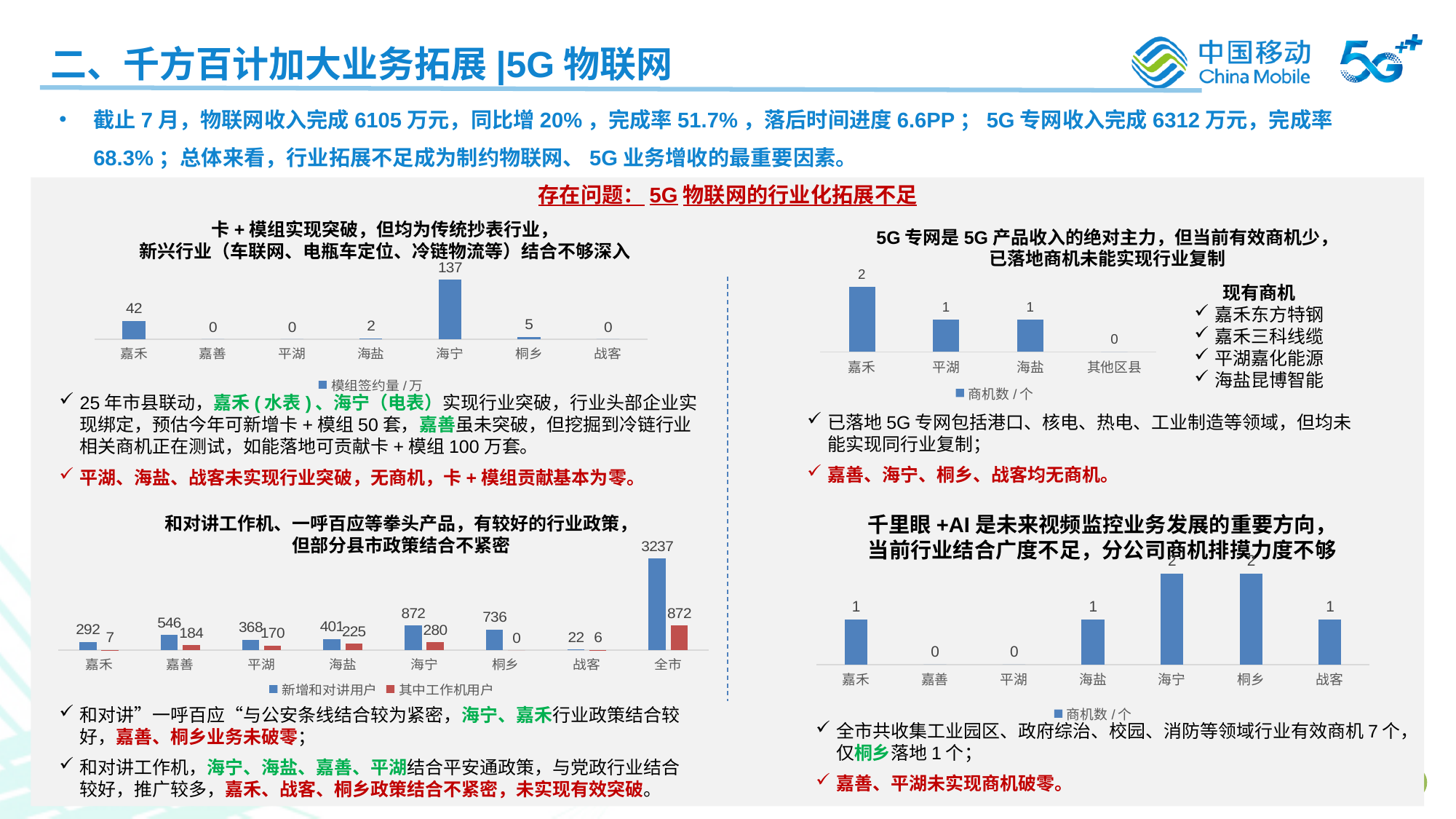

二、千方百计加大业务拓展|5G物联网
截止7月，物联网收入完成6105万元，同比增20%，完成率51.7%，落后时间进度6.6PP；5G专网收入完成6312万元，完成率68.3%；总体来看，行业拓展不足成为制约物联网、5G业务增收的最重要因素。
存在问题：5G物联网的行业化拓展不足

卡+模组实现突破，但均为传统抄表行业，
新兴行业（车联网、电瓶车定位、冷链物流等）结合不够深入
5G专网是5G产品收入的绝对主力，但当前有效商机少，
已落地商机未能实现行业复制

### Chart

| Category | 模组签约量/万 |
|---|---|
| 嘉禾 | 42.0 |
| 嘉善 | 0.0 |
| 平湖 | 0.0 |
| 海盐 | 2.0 |
| 海宁 | 137.0 |
| 桐乡 | 5.0 |
| 战客 | 0.0 |

### Chart

| Category | 商机数/个 |
|---|---|
| 嘉禾 | 2.0 |
| 平湖 | 1.0 |
| 海盐 | 1.0 |
| 其他区县 | 0.0 |
现有商机
嘉禾东方特钢
嘉禾三科线缆
平湖嘉化能源
海盐昆博智能
25年市县联动，嘉禾(水表)、海宁（电表）实现行业突破，行业头部企业实现绑定，预估今年可新增卡+模组50套，嘉善虽未突破，但挖掘到冷链行业相关商机正在测试，如能落地可贡献卡+模组100万套。
平湖、海盐、战客未实现行业突破，无商机，卡+模组贡献基本为零。
已落地5G专网包括港口、核电、热电、工业制造等领域，但均未能实现同行业复制；
嘉善、海宁、桐乡、战客均无商机。
千里眼+AI是未来视频监控业务发展的重要方向，
当前行业结合广度不足，分公司商机排摸力度不够
和对讲工作机、一呼百应等拳头产品，有较好的行业政策，
但部分县市政策结合不紧密

### Chart

| Category | 新增和对讲用户 | 其中工作机用户 |
|---|---|---|
| 嘉禾 | 292.0 | 7.0 |
| 嘉善 | 546.0 | 184.0 |
| 平湖 | 368.0 | 170.0 |
| 海盐 | 401.0 | 225.0 |
| 海宁 | 872.0 | 280.0 |
| 桐乡 | 736.0 | 0.0 |
| 战客 | 22.0 | 6.0 |
| 全市 | 3237.0 | 872.0 |

### Chart

| Category | 商机数/个 |
|---|---|
| 嘉禾 | 1.0 |
| 嘉善 | 0.0 |
| 平湖 | 0.0 |
| 海盐 | 1.0 |
| 海宁 | 2.0 |
| 桐乡 | 2.0 |
| 战客 | 1.0 |
和对讲”一呼百应“与公安条线结合较为紧密，海宁、嘉禾行业政策结合较好，嘉善、桐乡业务未破零；
和对讲工作机，海宁、海盐、嘉善、平湖结合平安通政策，与党政行业结合较好，推广较多，嘉禾、战客、桐乡政策结合不紧密，未实现有效突破。
全市共收集工业园区、政府综治、校园、消防等领域行业有效商机7个，仅桐乡落地1个；
嘉善、平湖未实现商机破零。